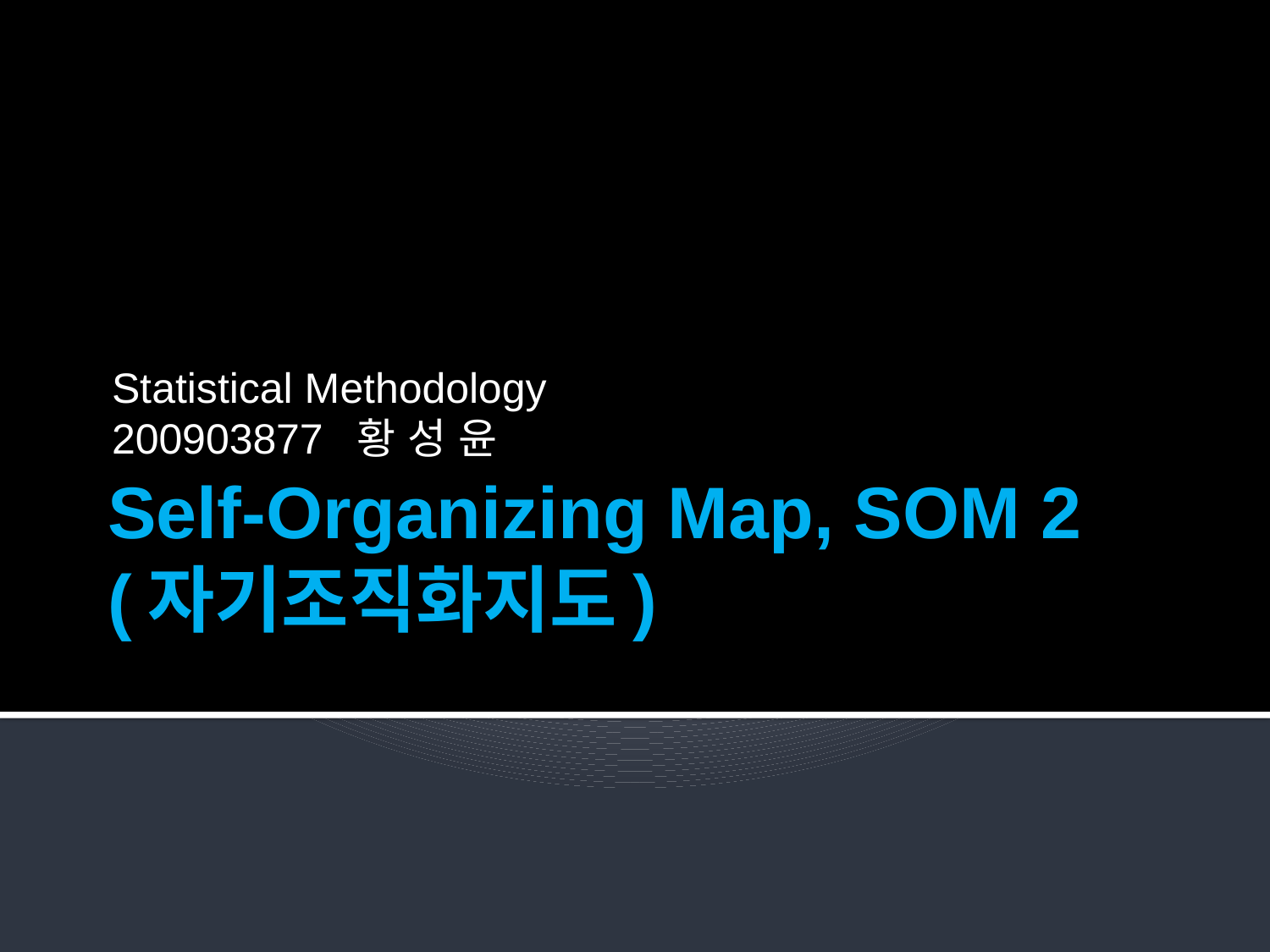

Statistical Methodology
200903877  황 성 윤
# Self-Organizing Map, SOM 2 (자기조직화지도)